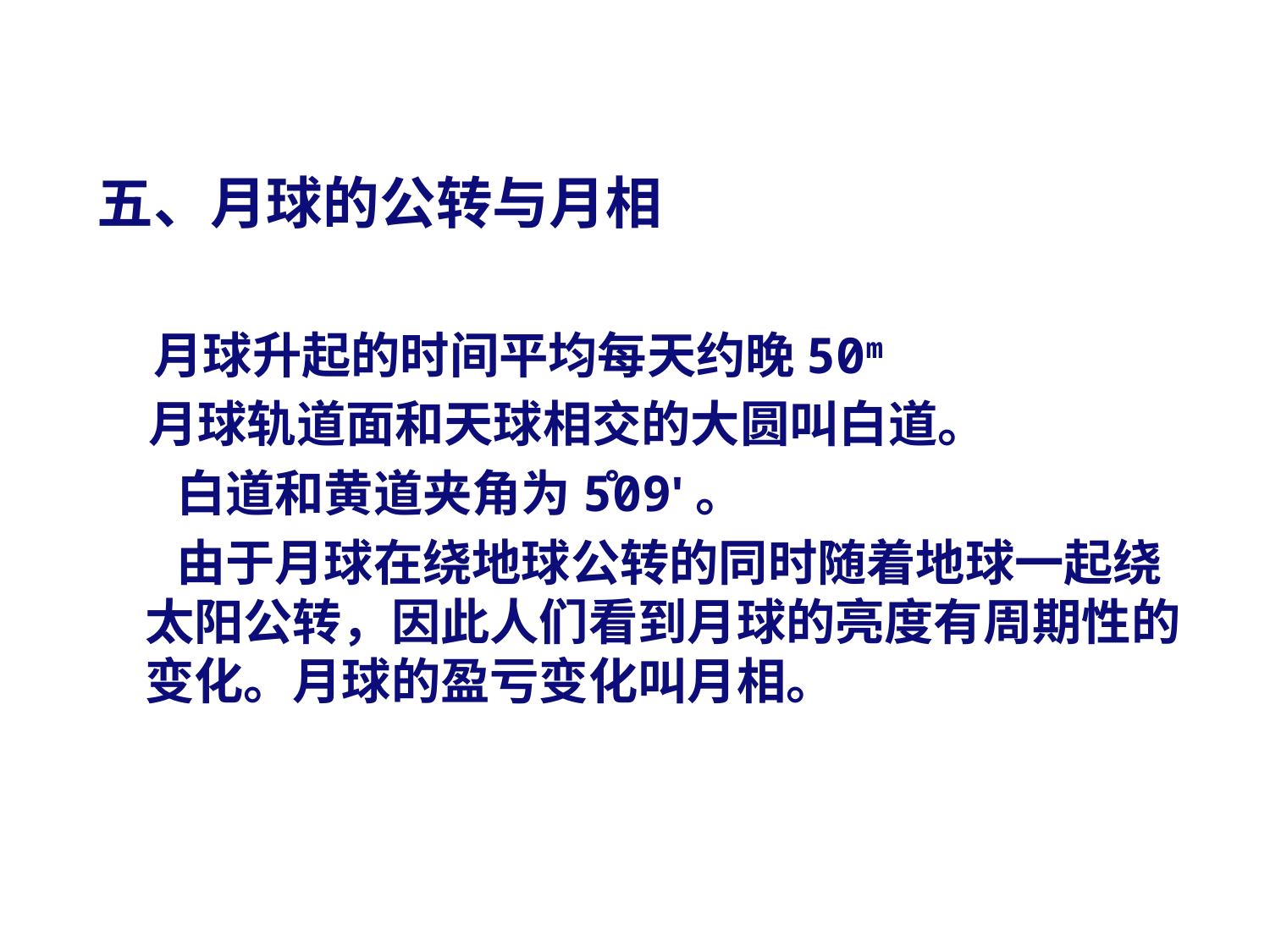

五、月球的公转与月相

    月球升起的时间平均每天约晚50m
      月球轨道面和天球相交的大圆叫白道。
      白道和黄道夹角为5̊09'。
      由于月球在绕地球公转的同时随着地球一起绕太阳公转，因此人们看到月球的亮度有周期性的变化。月球的盈亏变化叫月相。